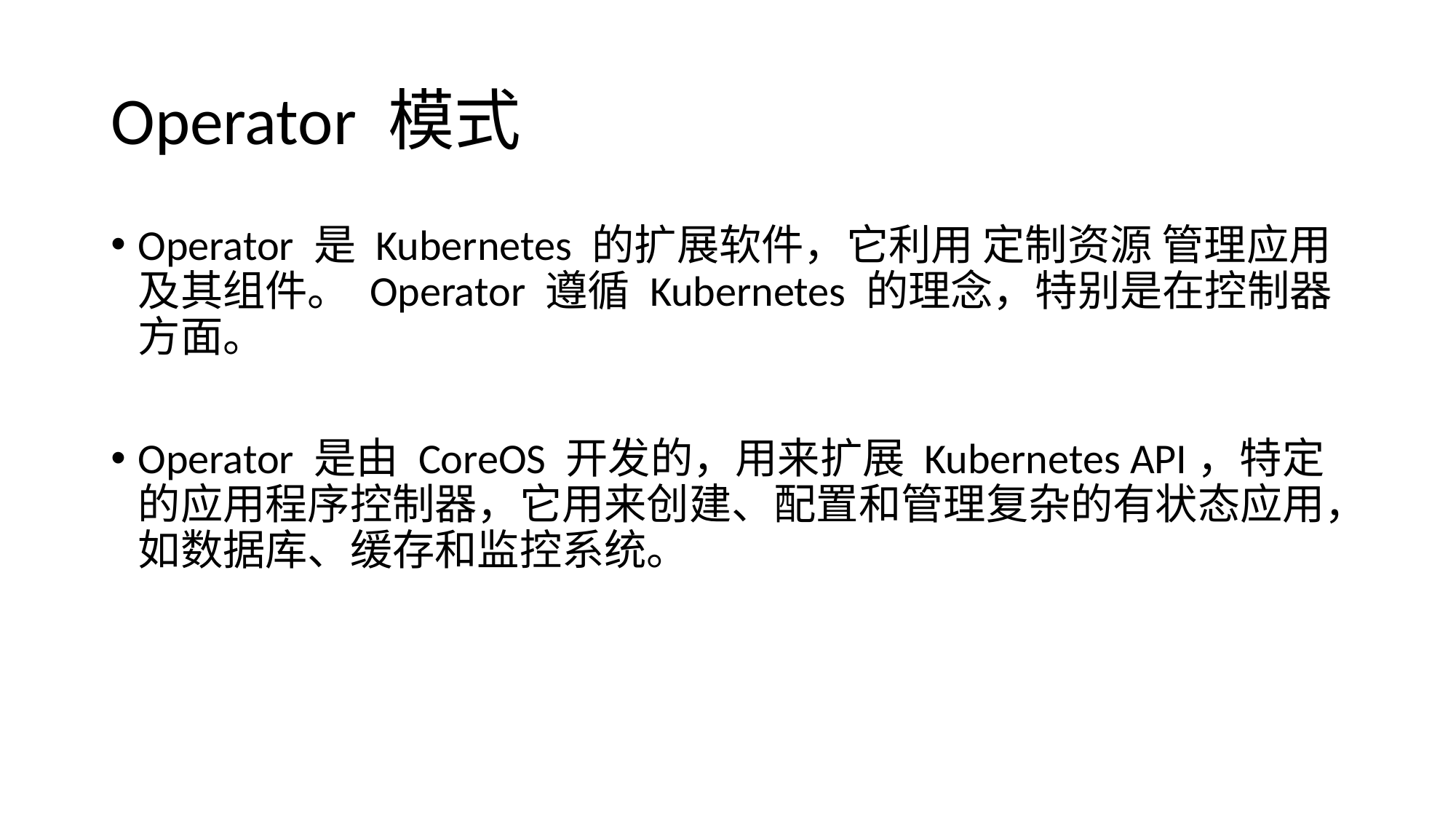

# Operator 模式
Operator 是 Kubernetes 的扩展软件，它利用 定制资源 管理应用及其组件。 Operator 遵循 Kubernetes 的理念，特别是在控制器 方面。

Operator 是由 CoreOS 开发的，用来扩展 Kubernetes API，特定的应用程序控制器，它用来创建、配置和管理复杂的有状态应用，如数据库、缓存和监控系统。